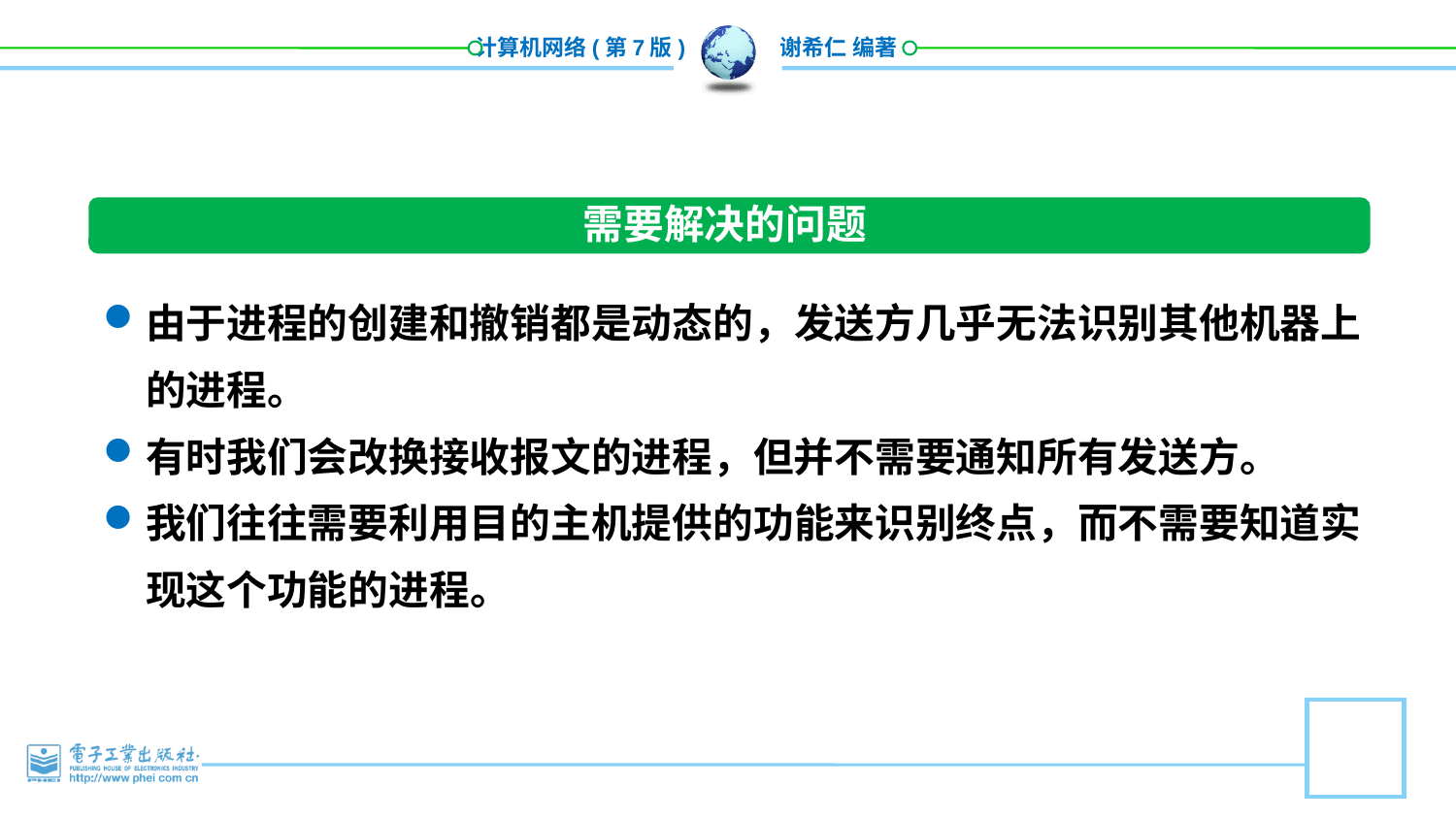

需要解决的问题

由于进程的创建和撤销都是动态的，发送方几乎无法识别其他机器上的进程。
有时我们会改换接收报文的进程，但并不需要通知所有发送方。
我们往往需要利用目的主机提供的功能来识别终点，而不需要知道实现这个功能的进程。